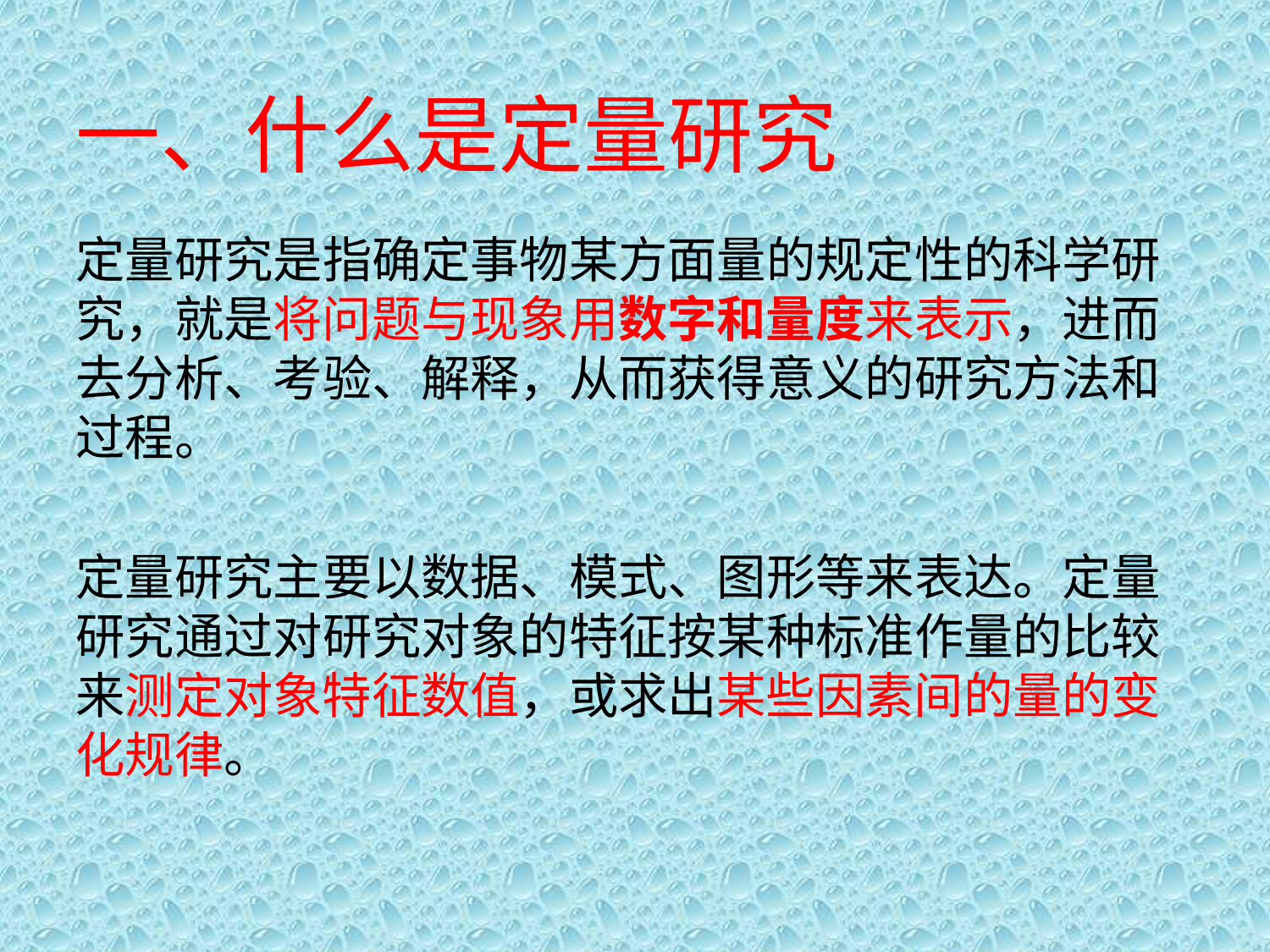

# 一、什么是定量研究
定量研究是指确定事物某方面量的规定性的科学研究，就是将问题与现象用数字和量度来表示，进而去分析、考验、解释，从而获得意义的研究方法和过程。

定量研究主要以数据、模式、图形等来表达。定量研究通过对研究对象的特征按某种标准作量的比较来测定对象特征数值，或求出某些因素间的量的变化规律。